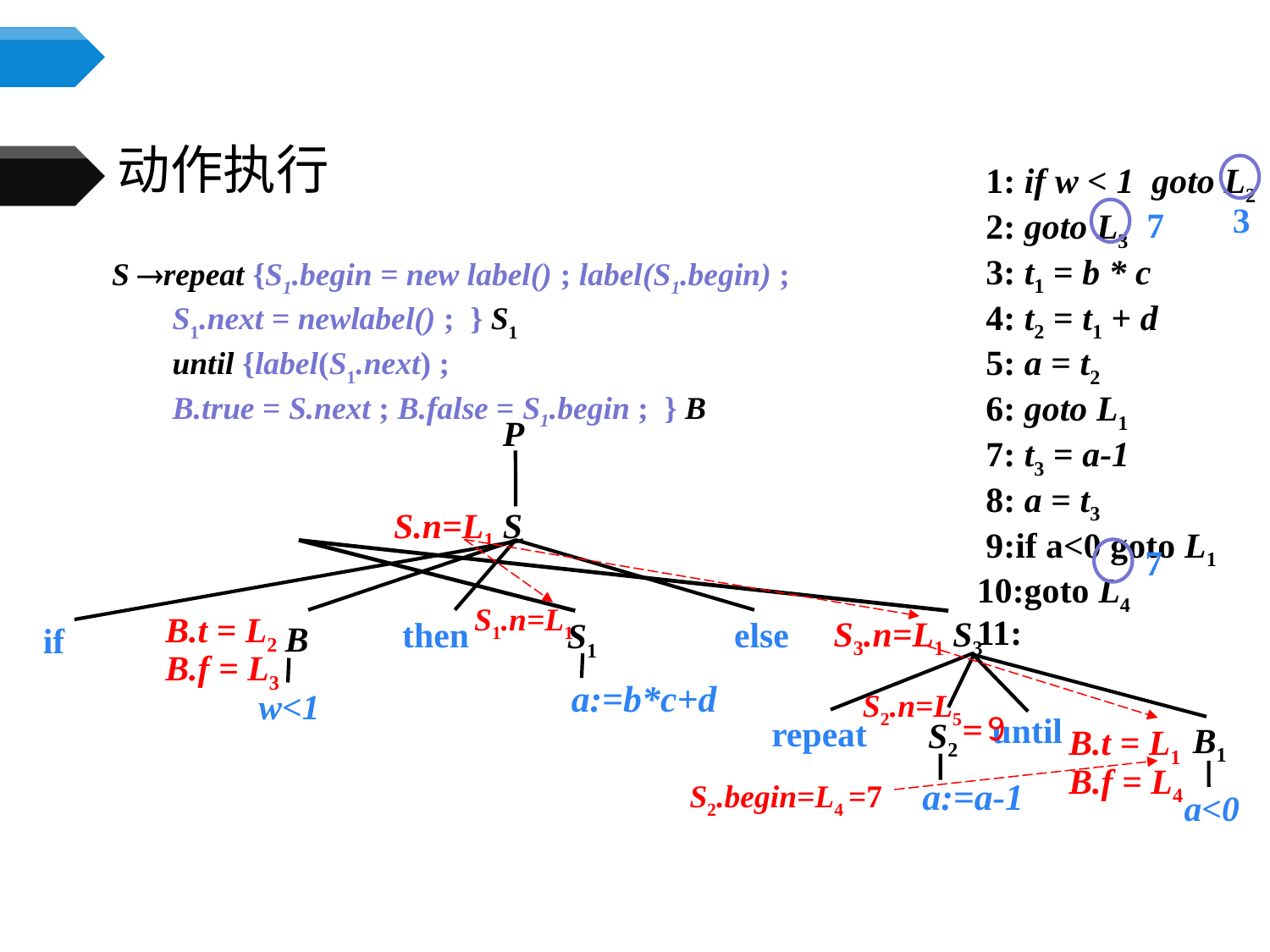

# 动作执行
 1: if w < 1  goto L2
 2: goto L3
 3: t1 = b * c
 4: t2 = t1 + d
 5: a = t2
 6: goto L1
 7: t3 = a-1
 8: a = t3
 9:if a<0 goto L1
10:goto L4
11:

3

7
S →repeat {S1.begin = new label() ; label(S1.begin) ;
	    S1.next = newlabel() ;  } S1
	    until {label(S1.next) ;
	    B.true = S.next ; B.false = S1.begin ;  } B
P

S

else
then
S3
if
S1
B

w<1
until
repeat
S2
B1

a<0
S.n=L1

7
S1.n=L1
B.t = L2
B.f = L3
S3.n=L1
a:=b*c+d
 =9
S2.n=L5
B.t = L1
B.f = L4
a:=a-1
S2.begin=L4 =7